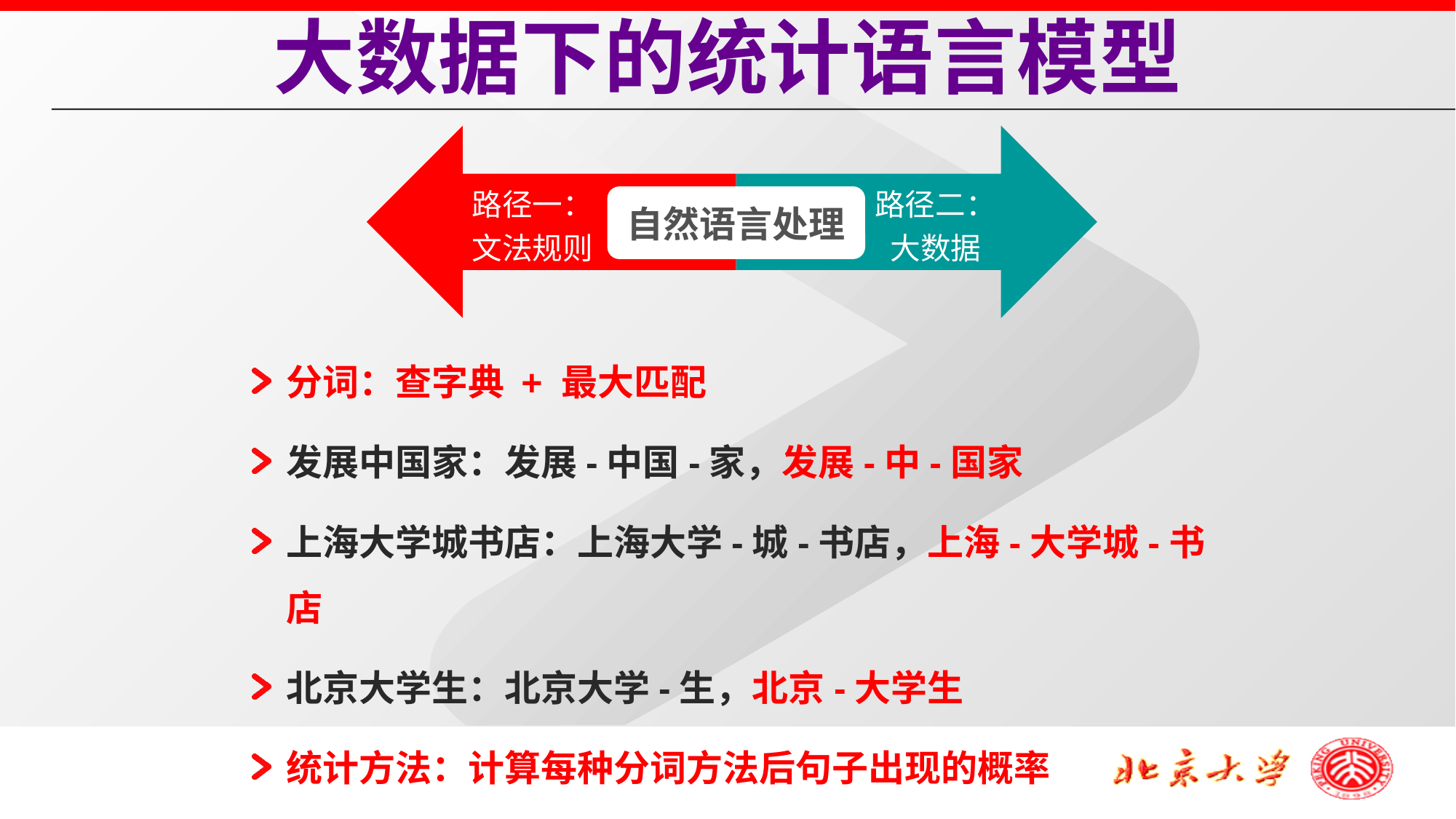

大数据下的统计语言模型
路径一：
文法规则
路径二：
大数据
自然语言处理
分词：查字典 + 最大匹配
发展中国家：发展-中国-家，发展-中-国家
上海大学城书店：上海大学-城-书店，上海-大学城-书店
北京大学生：北京大学-生，北京-大学生
统计方法：计算每种分词方法后句子出现的概率